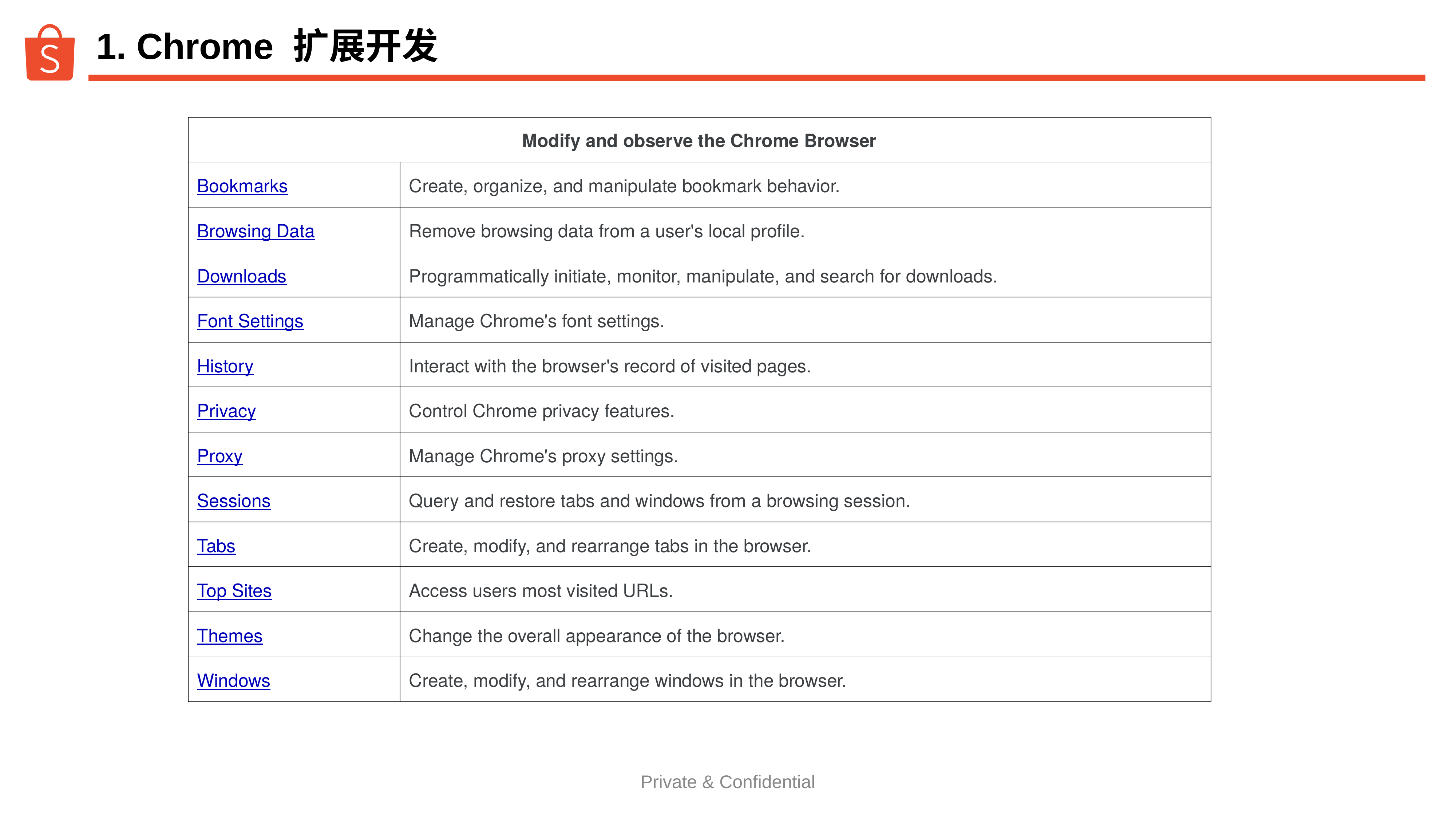

# 1. Chrome 扩展开发
| Modify and observe the Chrome Browser |  |
| --- | --- |
| Bookmarks | Create, organize, and manipulate bookmark behavior. |
| Browsing Data | Remove browsing data from a user's local profile. |
| Downloads | Programmatically initiate, monitor, manipulate, and search for downloads. |
| Font Settings | Manage Chrome's font settings. |
| History | Interact with the browser's record of visited pages. |
| Privacy | Control Chrome privacy features. |
| Proxy | Manage Chrome's proxy settings. |
| Sessions | Query and restore tabs and windows from a browsing session. |
| Tabs | Create, modify, and rearrange tabs in the browser. |
| Top Sites | Access users most visited URLs. |
| Themes | Change the overall appearance of the browser. |
| Windows | Create, modify, and rearrange windows in the browser. |
Private & Confidential
18